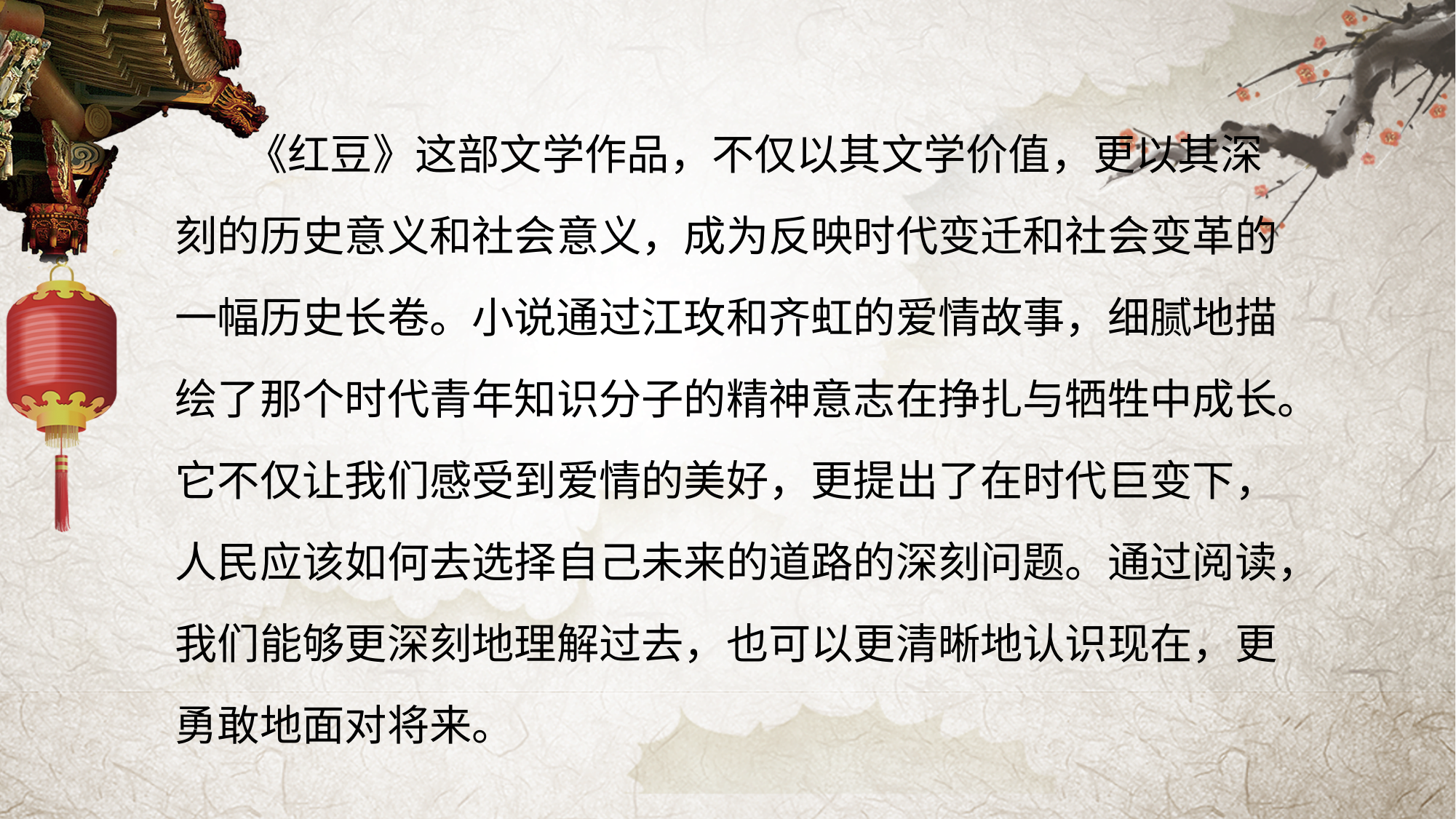

《红豆》这部文学作品，不仅以其文学价值，更以其深刻的历史意义和社会意义，成为反映时代变迁和社会变革的一幅历史长卷。小说通过江玫和齐虹的爱情故事，细腻地描绘了那个时代青年知识分子的精神意志在挣扎与牺牲中成长。它不仅让我们感受到爱情的美好，更提出了在时代巨变下，人民应该如何去选择自己未来的道路的深刻问题。通过阅读，我们能够更深刻地理解过去，也可以更清晰地认识现在，更勇敢地面对将来。